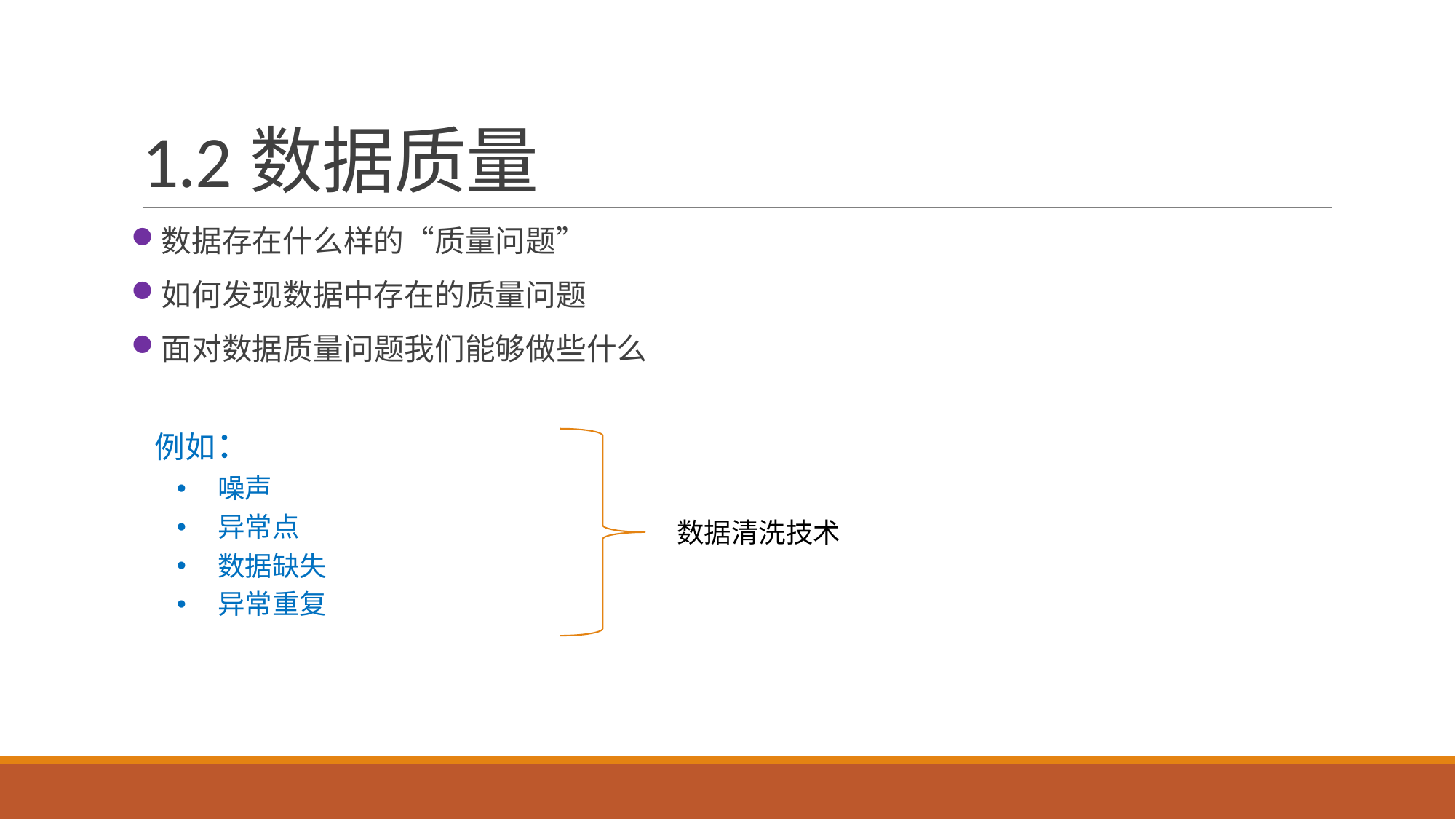

# 1.2数据质量
数据存在什么样的“质量问题”
如何发现数据中存在的质量问题
面对数据质量问题我们能够做些什么

例如：
噪声
异常点
数据缺失
异常重复

数据清洗技术